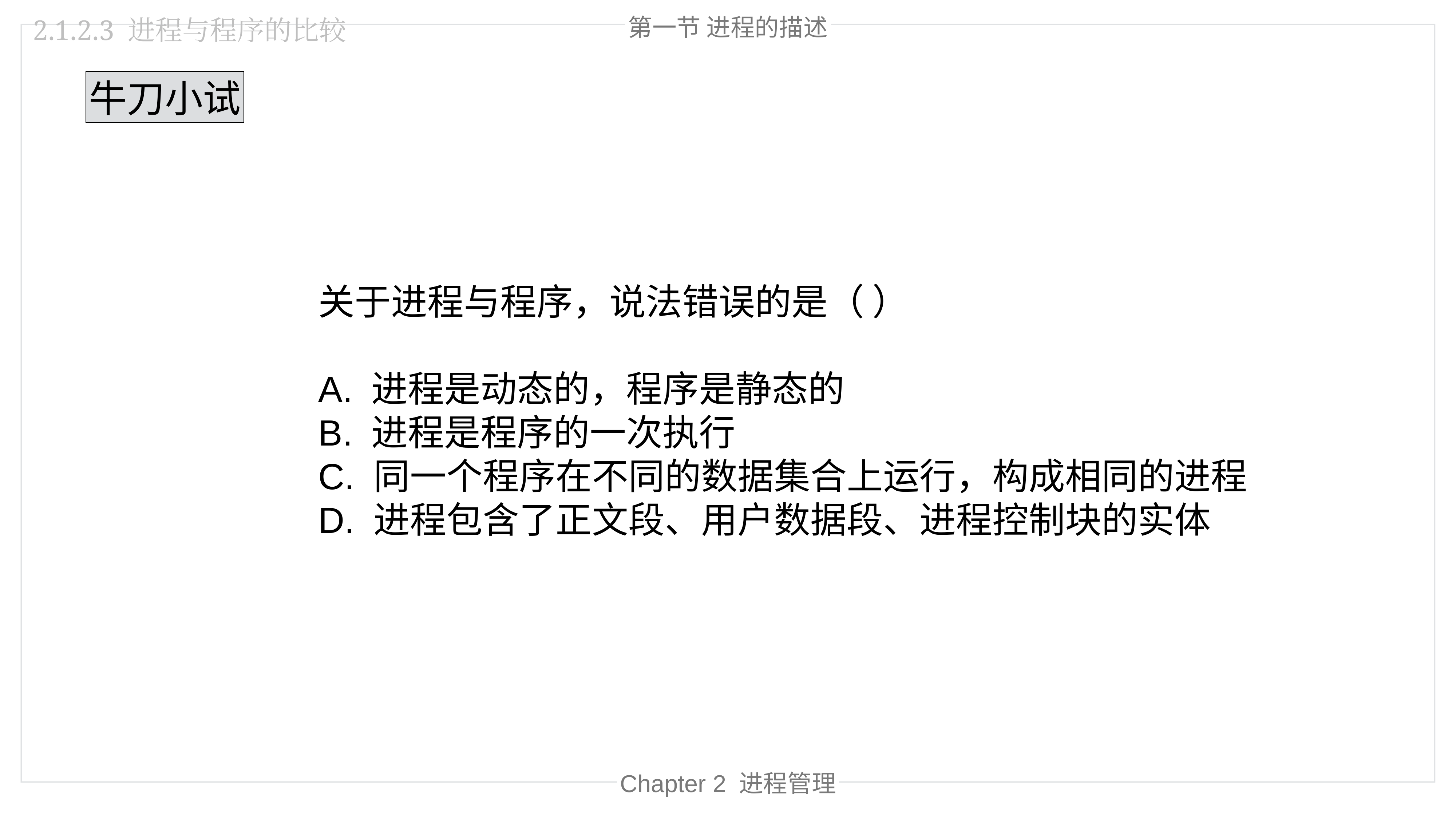

第一节 进程的描述
2.1.2.3 进程与程序的比较

牛刀小试
关于进程与程序，说法错误的是（ ）

A. 进程是动态的，程序是静态的
B. 进程是程序的一次执行
C. 同一个程序在不同的数据集合上运行，构成相同的进程
D. 进程包含了正文段、用户数据段、进程控制块的实体
Chapter 2 进程管理